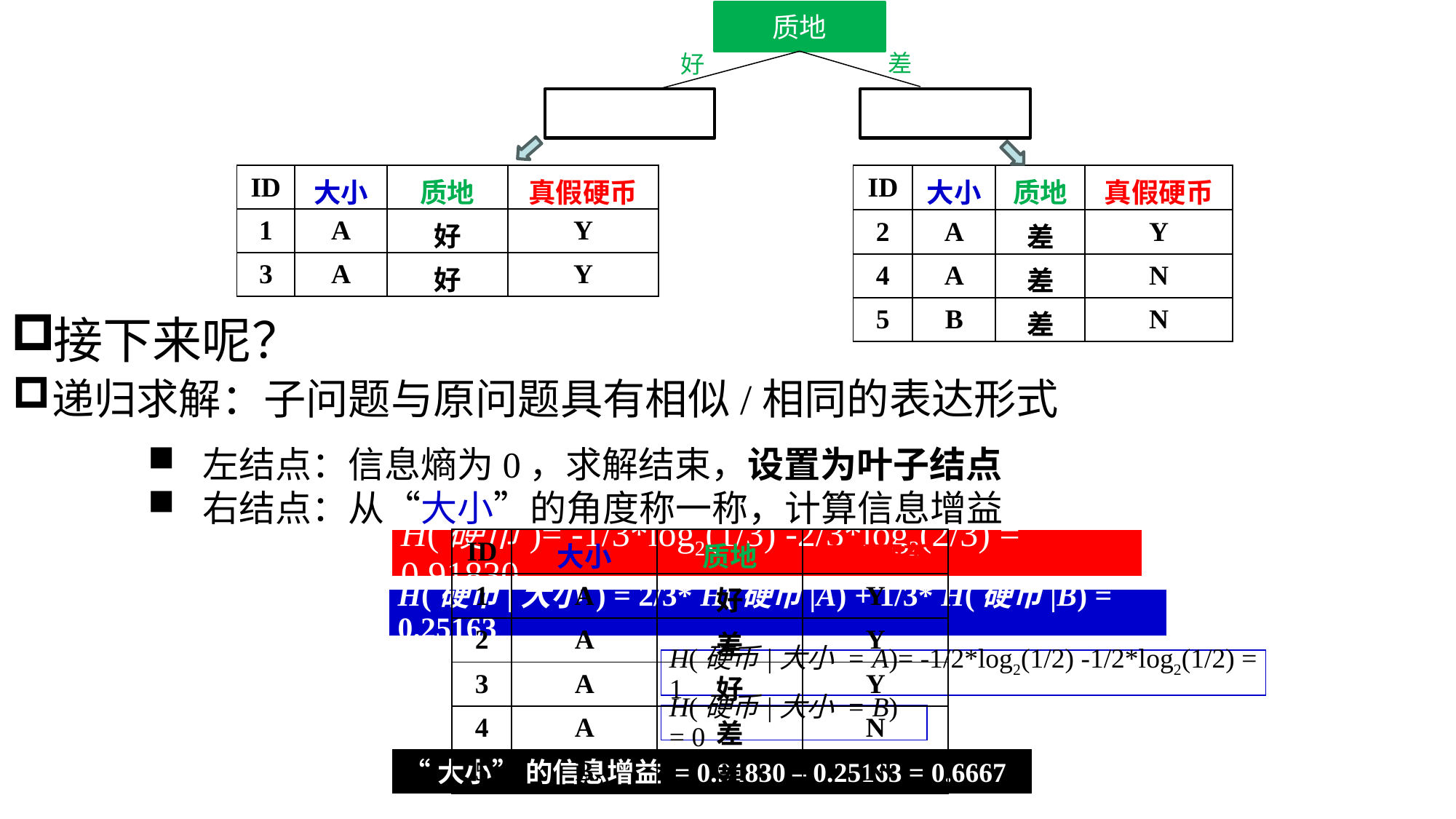

质地
差
好

| ID | 大小 | 质地 | 真假硬币 |
| --- | --- | --- | --- |
| 1 | A | 好 | Y |
| 3 | A | 好 | Y |
| ID | 大小 | 质地 | 真假硬币 |
| --- | --- | --- | --- |
| 2 | A | 差 | Y |
| 4 | A | 差 | N |
| 5 | B | 差 | N |
# 接下来呢？
递归求解：子问题与原问题具有相似/相同的表达形式
左结点：信息熵为0，求解结束，设置为叶子结点
右结点：从“大小”的角度称一称，计算信息增益
| ID | 大小 | 质地 | 真假硬币 |
| --- | --- | --- | --- |
| 1 | A | 好 | Y |
| 2 | A | 差 | Y |
| 3 | A | 好 | Y |
| 4 | A | 差 | N |
| 5 | B | 差 | N |
H(硬币)= -1/3*log2(1/3) -2/3*log2(2/3) = 0.91830
H(硬币|大小 ) = 2/3* H(硬币|A) + 1/3* H(硬币|B) = 0.25163
H(硬币|大小 = A)= -1/2*log2(1/2) -1/2*log2(1/2) = 1
H(硬币|大小 = B) = 0
“大小” 的信息增益 = 0.91830 – 0.25163 = 0.6667